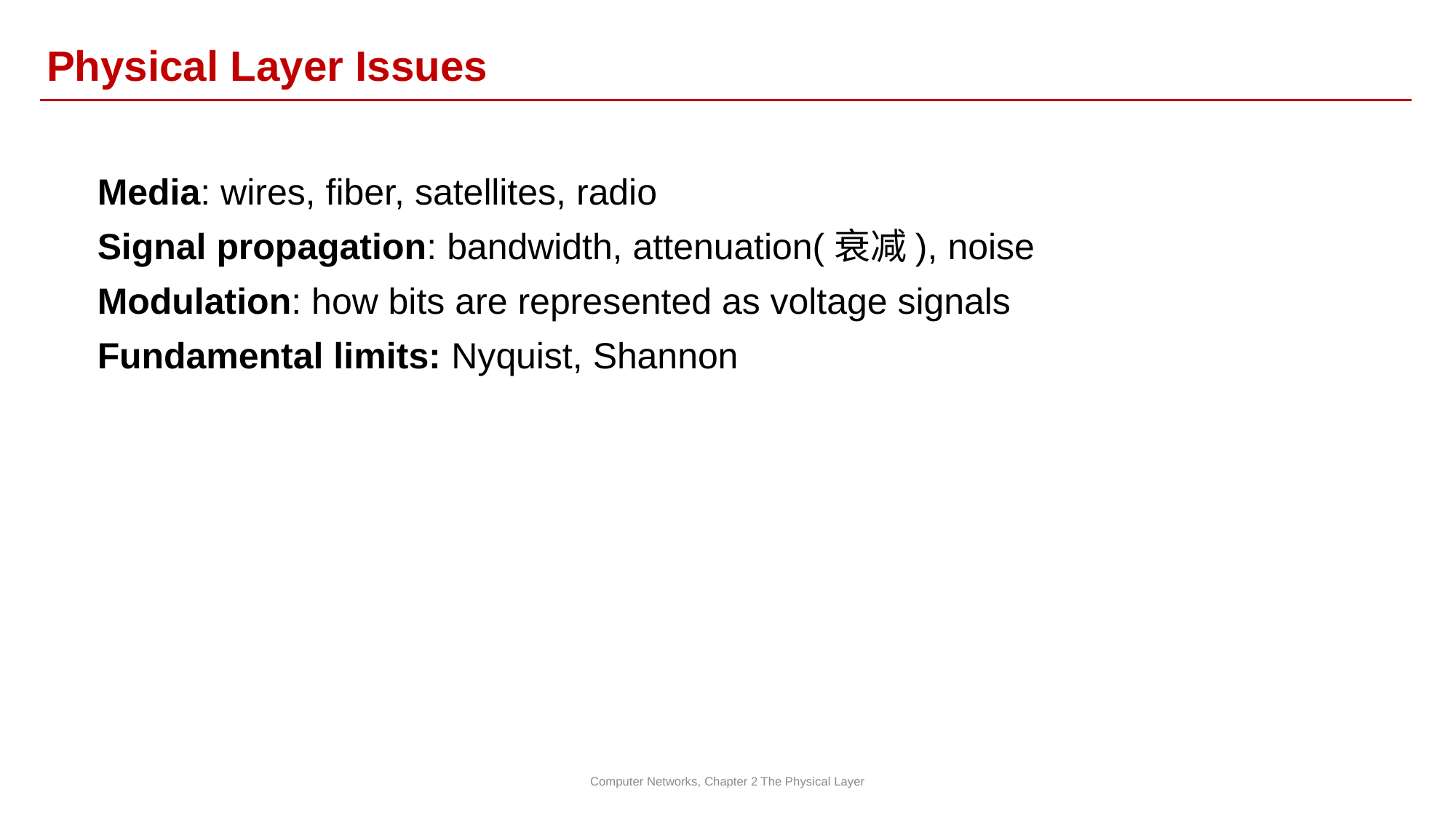

Physical Layer Issues
Media: wires, fiber, satellites, radio
Signal propagation: bandwidth, attenuation(衰减), noise
Modulation: how bits are represented as voltage signals
Fundamental limits: Nyquist, Shannon
Computer Networks, Chapter 2 The Physical Layer